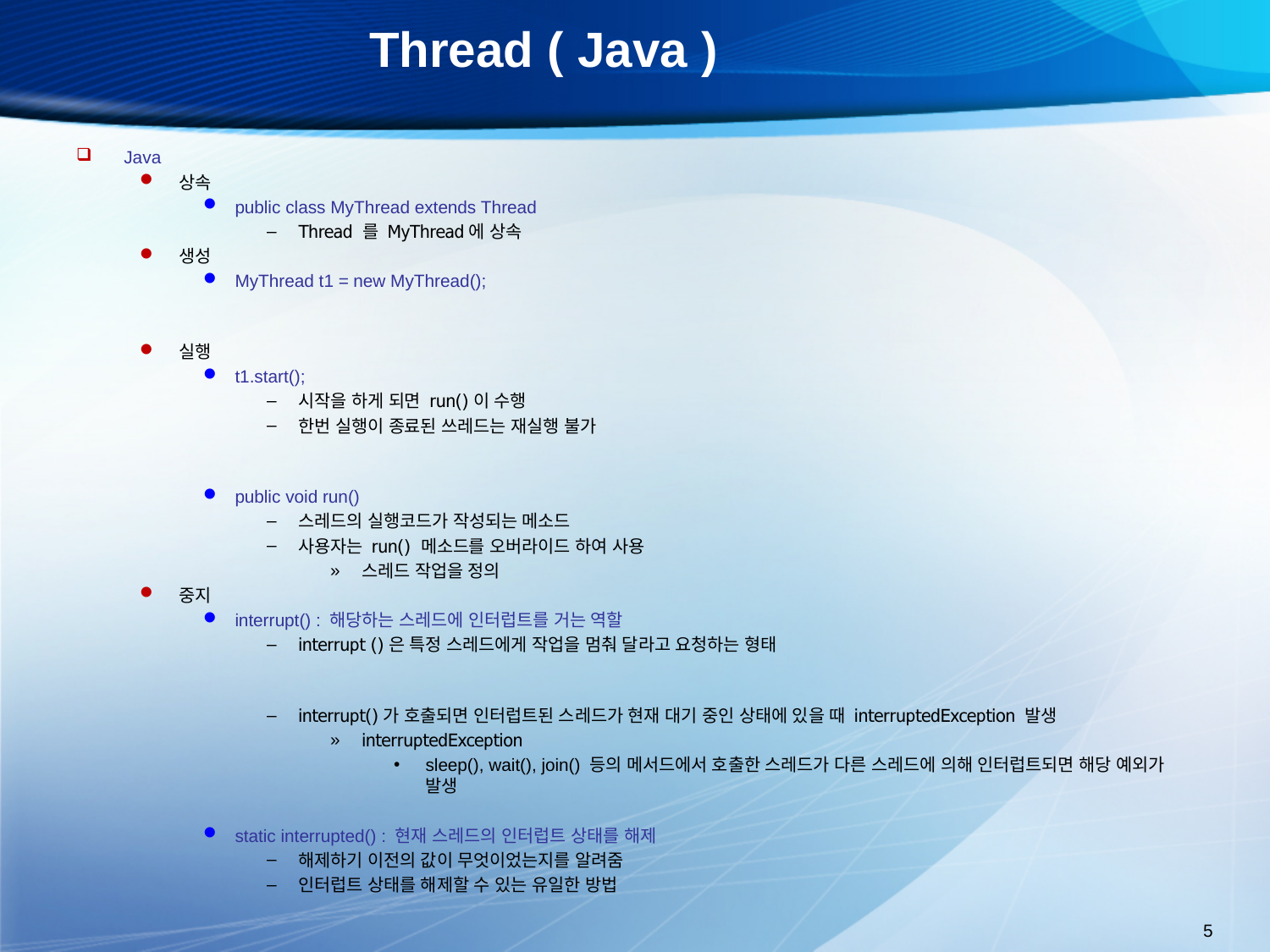

# Thread ( Java )
Java
상속
public class MyThread extends Thread
Thread 를 MyThread에 상속
생성
MyThread t1 = new MyThread();

실행
t1.start();
시작을 하게 되면 run()이 수행
한번 실행이 종료된 쓰레드는 재실행 불가

public void run()
스레드의 실행코드가 작성되는 메소드
사용자는 run() 메소드를 오버라이드 하여 사용
스레드 작업을 정의
중지
interrupt() : 해당하는 스레드에 인터럽트를 거는 역할
interrupt ()은 특정 스레드에게 작업을 멈춰 달라고 요청하는 형태

interrupt()가 호출되면 인터럽트된 스레드가 현재 대기 중인 상태에 있을 때 interruptedException 발생
interruptedException
sleep(), wait(), join() 등의 메서드에서 호출한 스레드가 다른 스레드에 의해 인터럽트되면 해당 예외가 발생

static interrupted() : 현재 스레드의 인터럽트 상태를 해제
해제하기 이전의 값이 무엇이었는지를 알려줌
인터럽트 상태를 해제할 수 있는 유일한 방법